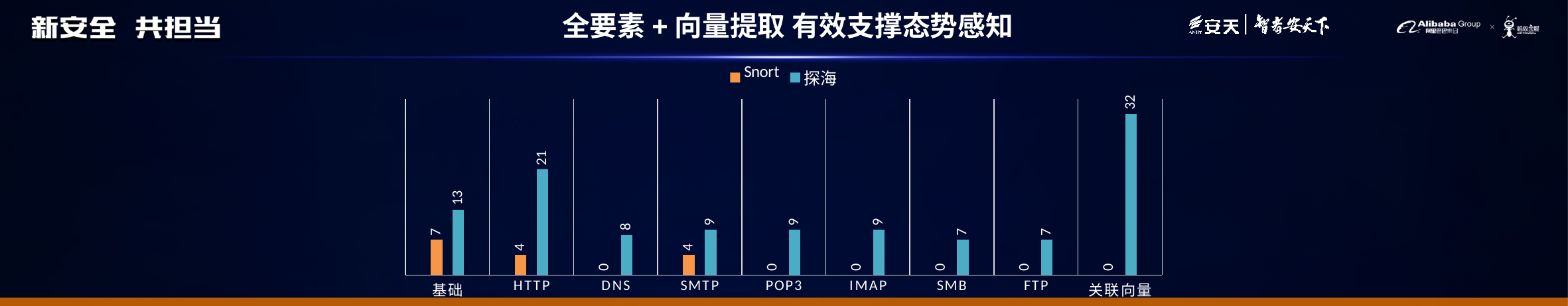

# 全要素+向量提取 有效支撑态势感知

### Chart

| Category | Snort | 探海 |
|---|---|---|
| 基础 | 7.0 | 13.0 |
| HTTP | 4.0 | 21.0 |
| DNS | 0.0 | 8.0 |
| SMTP | 4.0 | 9.0 |
| POP3 | 0.0 | 9.0 |
| IMAP | 0.0 | 9.0 |
| SMB | 0.0 | 7.0 |
| FTP | 0.0 | 7.0 |
| 关联向量 | 0.0 | 32.0 |